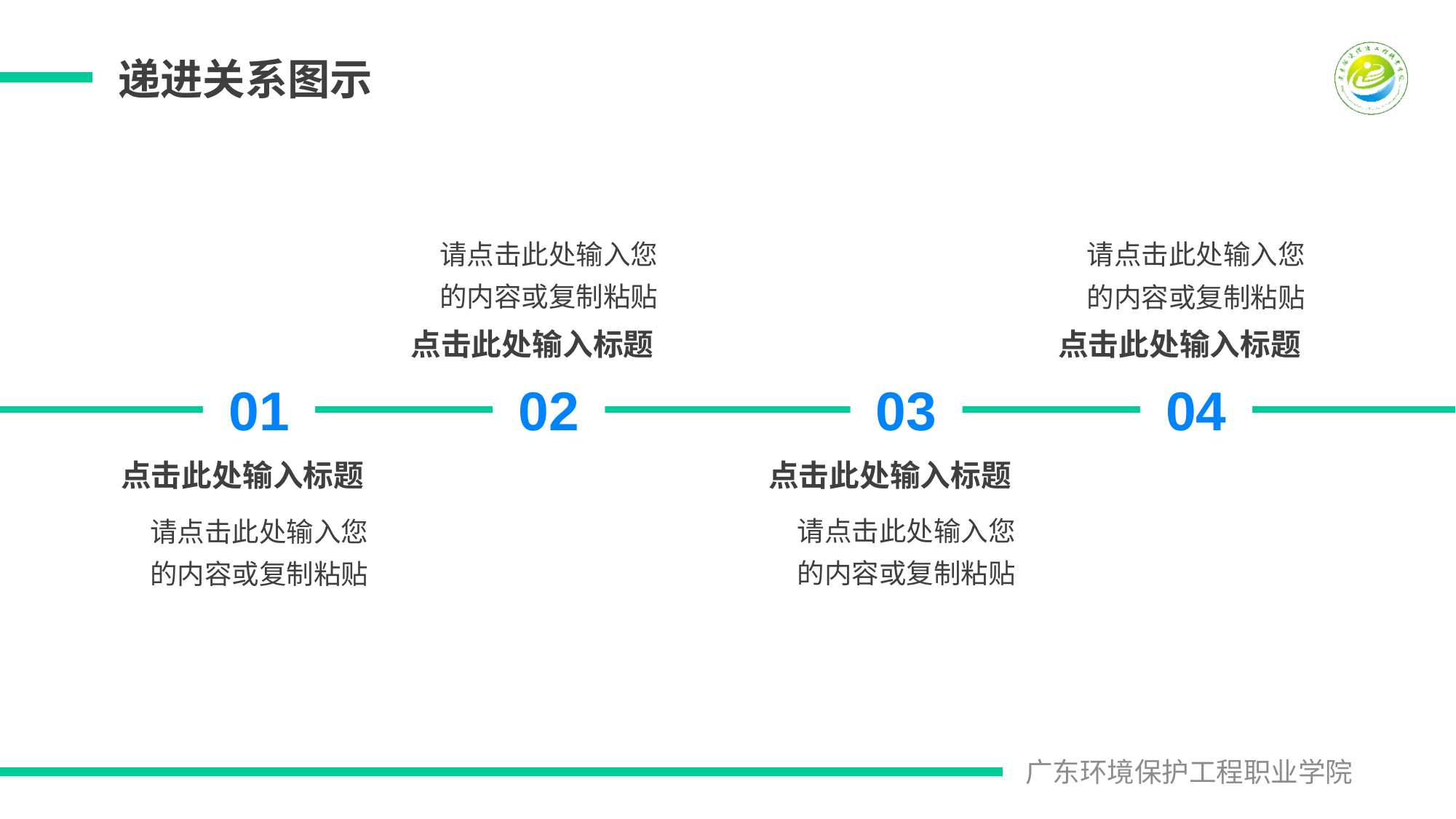

递进关系图示
请点击此处输入您的内容或复制粘贴
点击此处输入标题
请点击此处输入您的内容或复制粘贴
点击此处输入标题
01
02
03
04
点击此处输入标题
请点击此处输入您的内容或复制粘贴
点击此处输入标题
请点击此处输入您的内容或复制粘贴